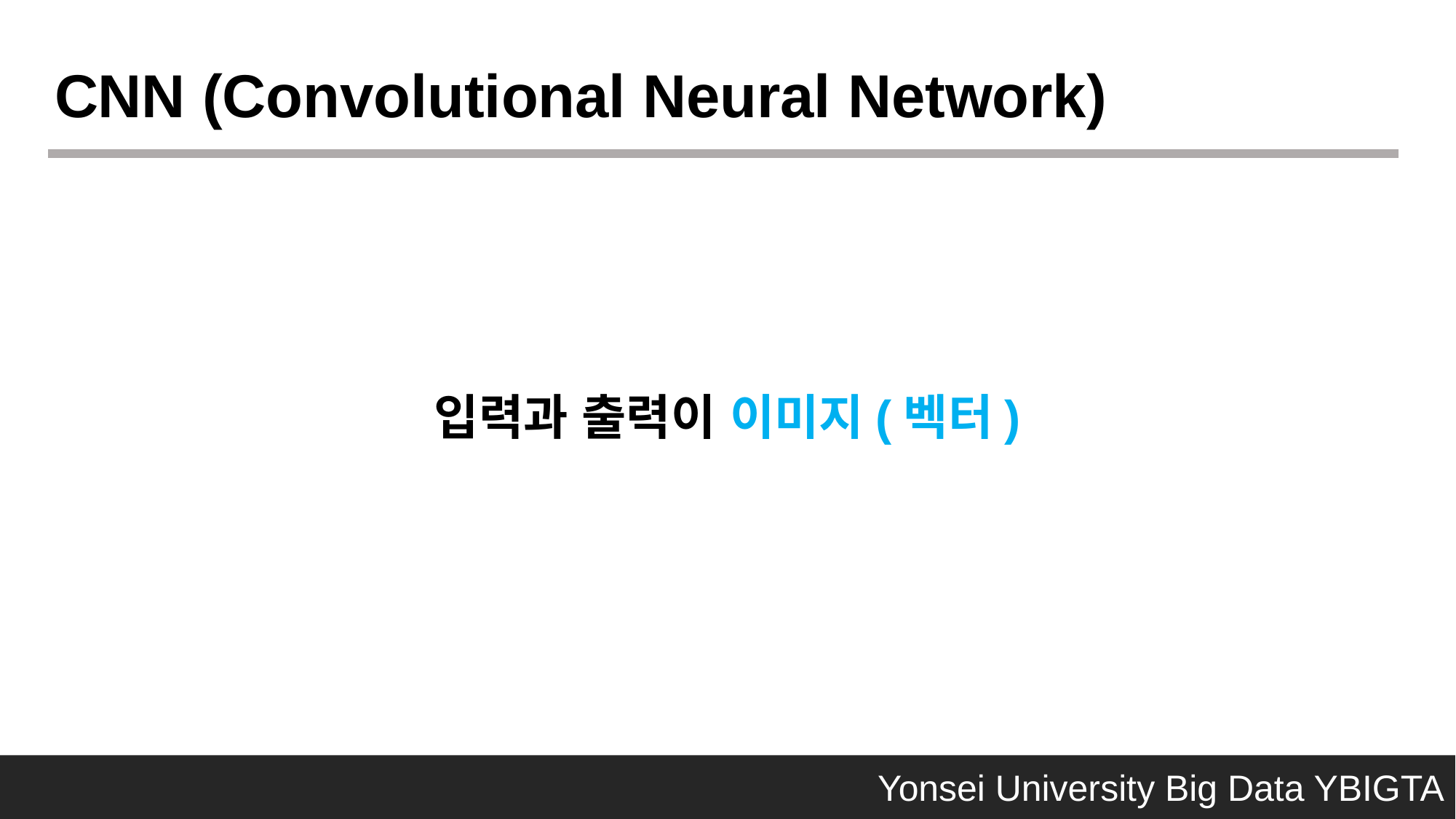

CNN (Convolutional Neural Network)
입력과 출력이 이미지(벡터)

 Yonsei University Big Data YBIGTA